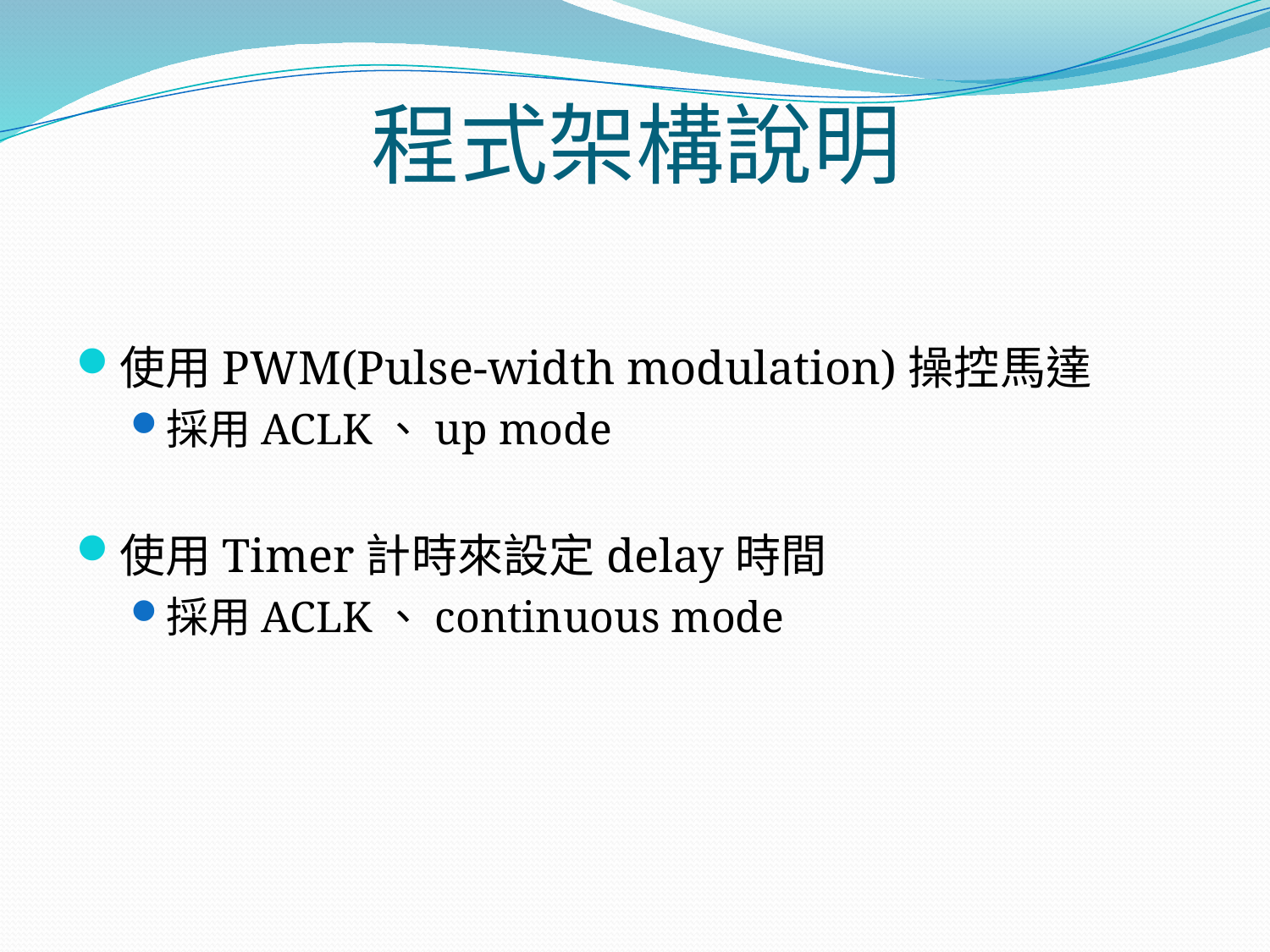

# 程式架構說明

使用PWM(Pulse-width modulation)操控馬達
採用ACLK、up mode

使用Timer計時來設定delay時間
採用ACLK、continuous mode